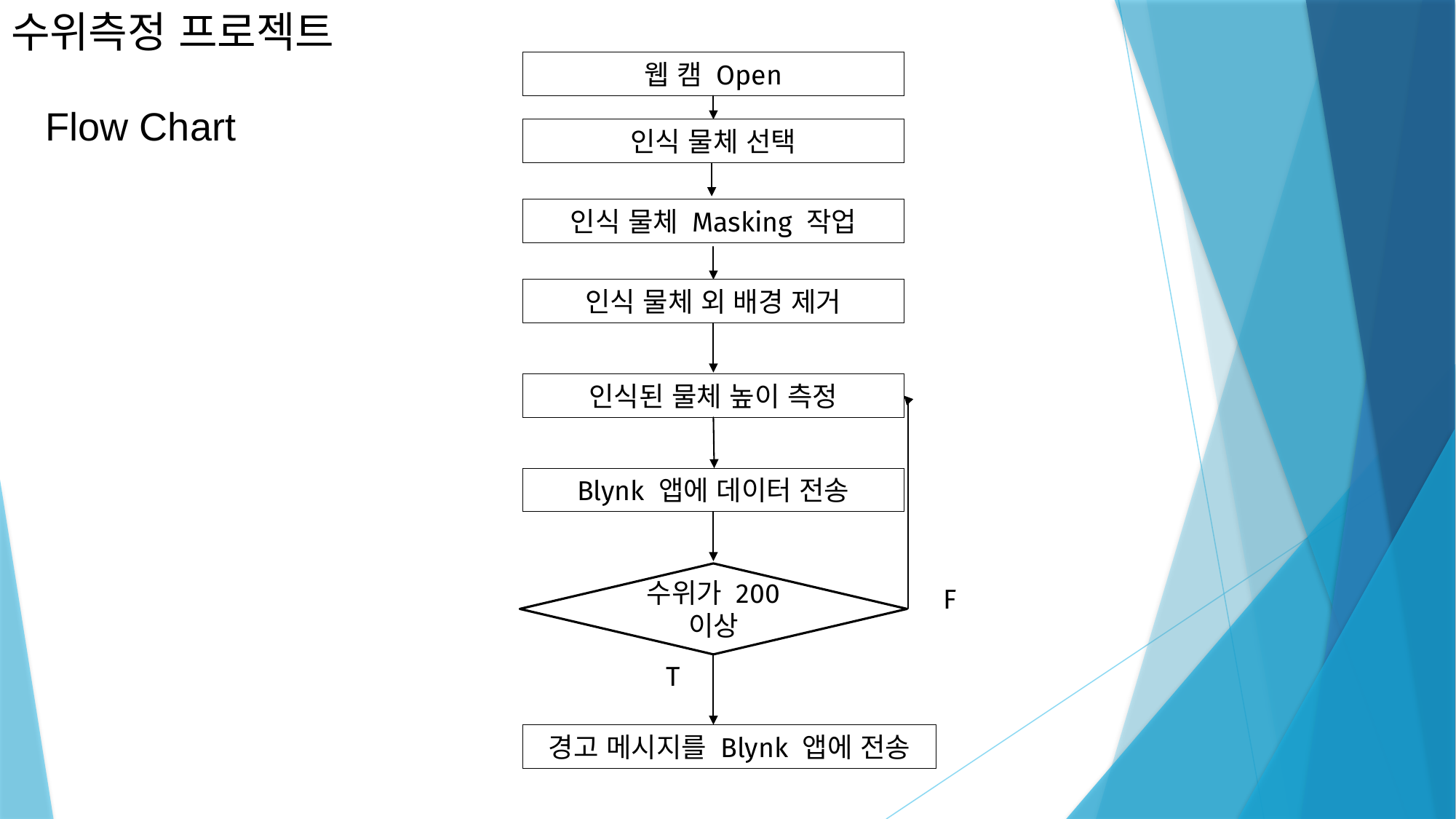

# 수위측정 프로젝트
웹 캠 Open
Flow Chart

인식 물체 선택
인식 물체 Masking 작업
인식 물체 외 배경 제거
인식된 물체 높이 측정
Blynk 앱에 데이터 전송
수위가 200 이상
F
T
경고 메시지를 Blynk 앱에 전송